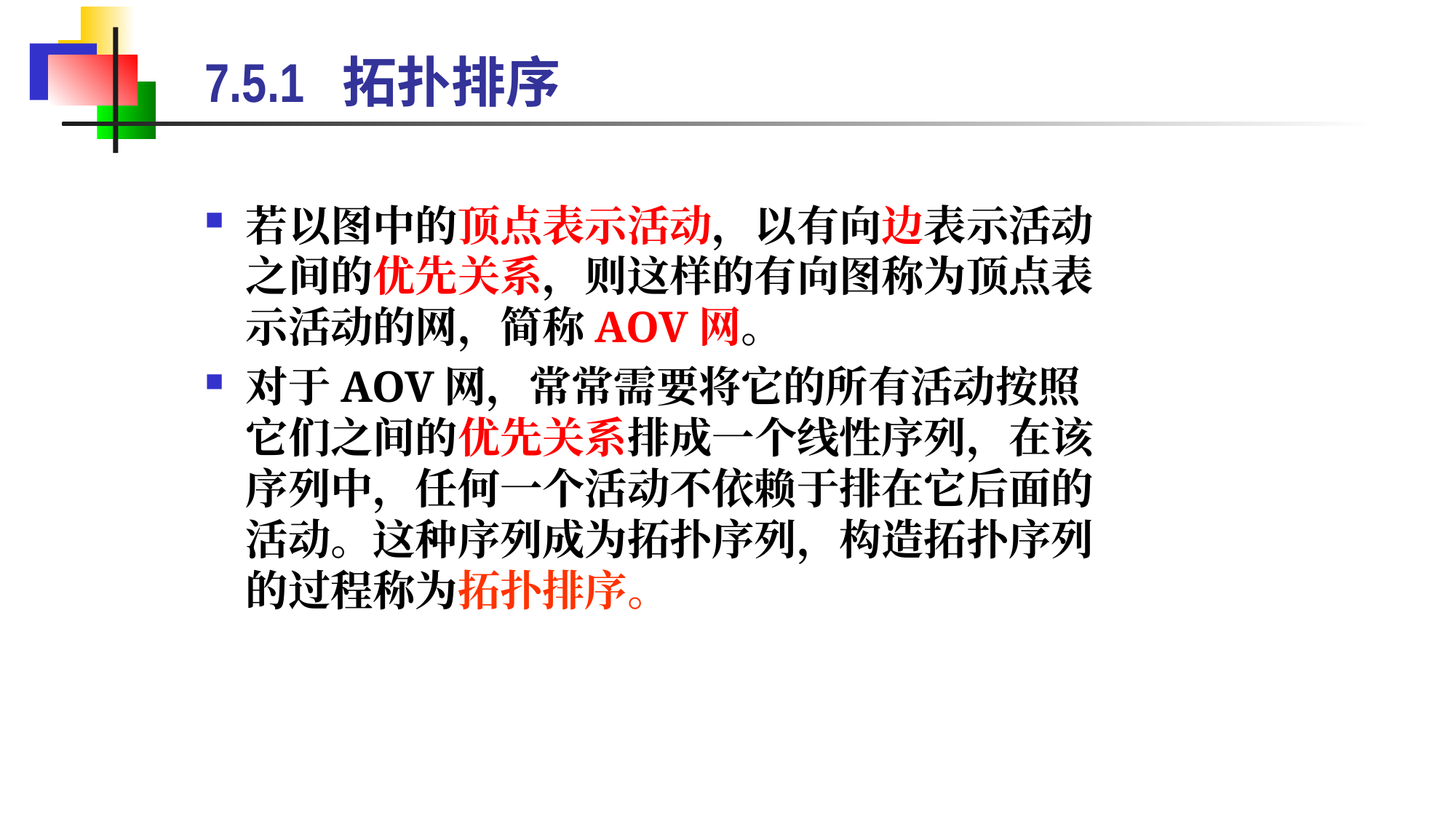

# 7.5.1  拓扑排序
若以图中的顶点表示活动，以有向边表示活动之间的优先关系，则这样的有向图称为顶点表示活动的网，简称AOV网。
对于AOV网，常常需要将它的所有活动按照它们之间的优先关系排成一个线性序列，在该序列中，任何一个活动不依赖于排在它后面的活动。这种序列成为拓扑序列，构造拓扑序列的过程称为拓扑排序。